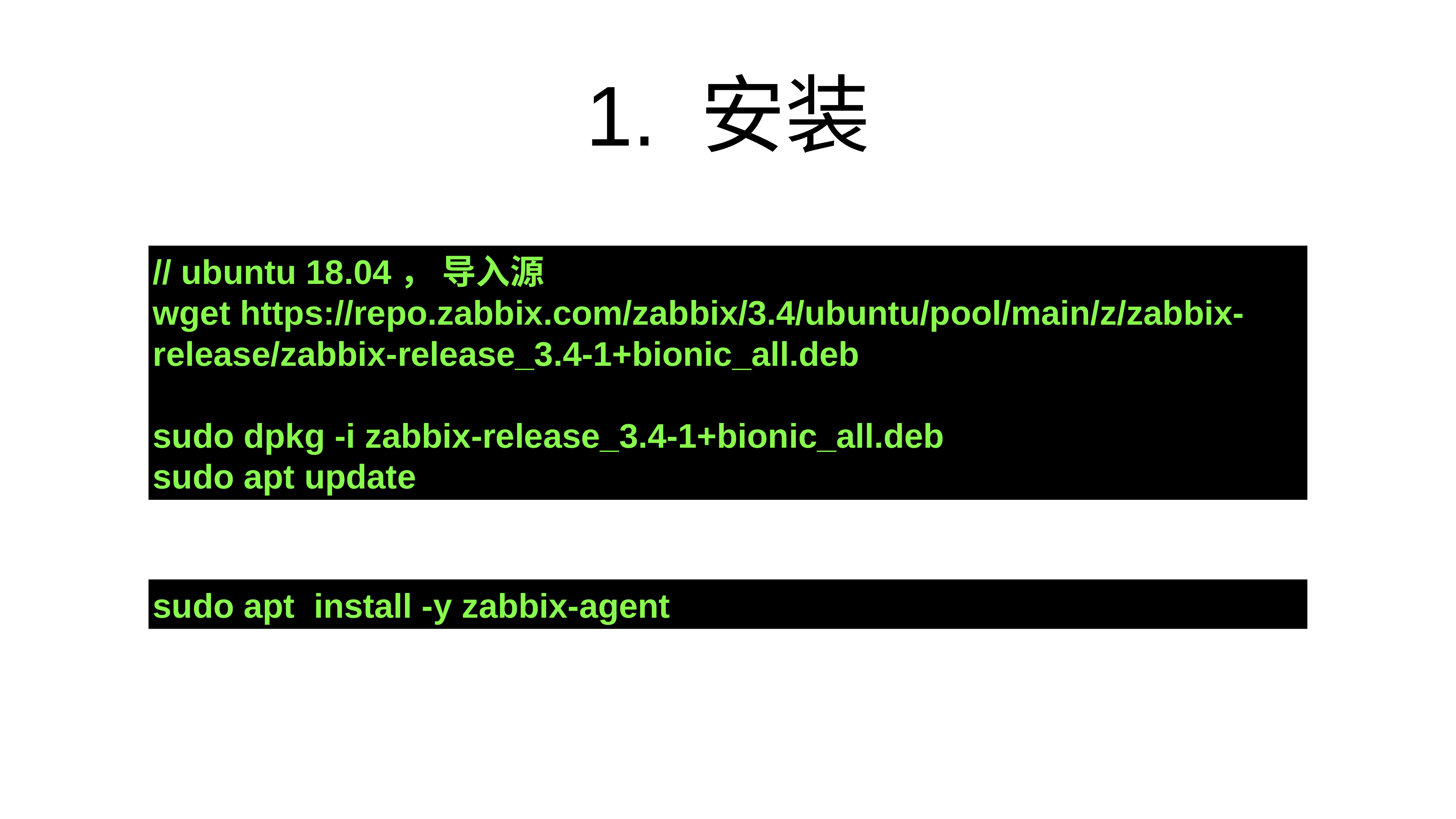

# 1. 安装
// ubuntu 18.04， 导入源
wget https://repo.zabbix.com/zabbix/3.4/ubuntu/pool/main/z/zabbix-release/zabbix-release_3.4-1+bionic_all.deb

sudo dpkg -i zabbix-release_3.4-1+bionic_all.deb
sudo apt update
sudo apt  install -y zabbix-agent